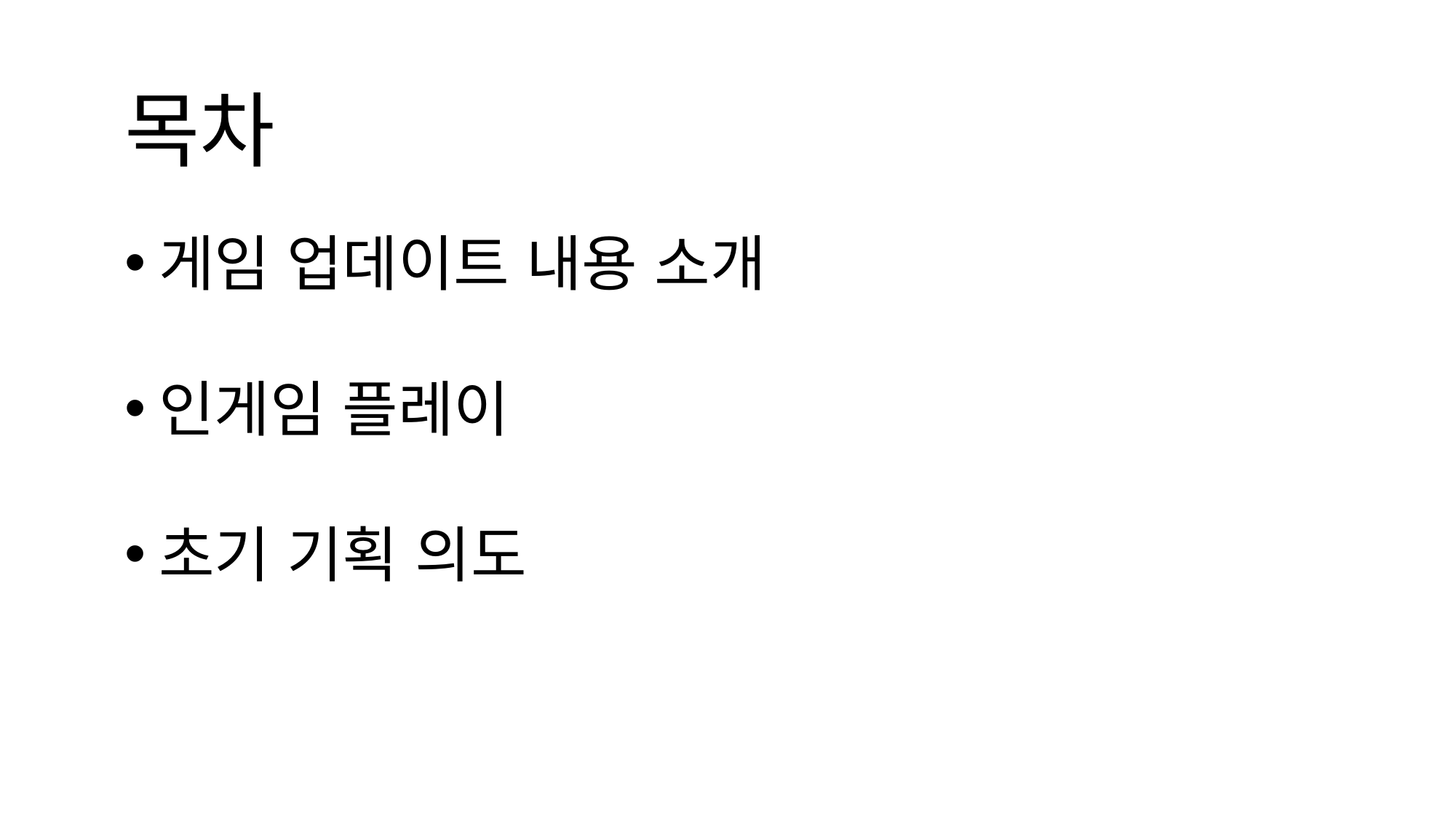

목차
게임 업데이트 내용 소개

인게임 플레이

초기 기획 의도